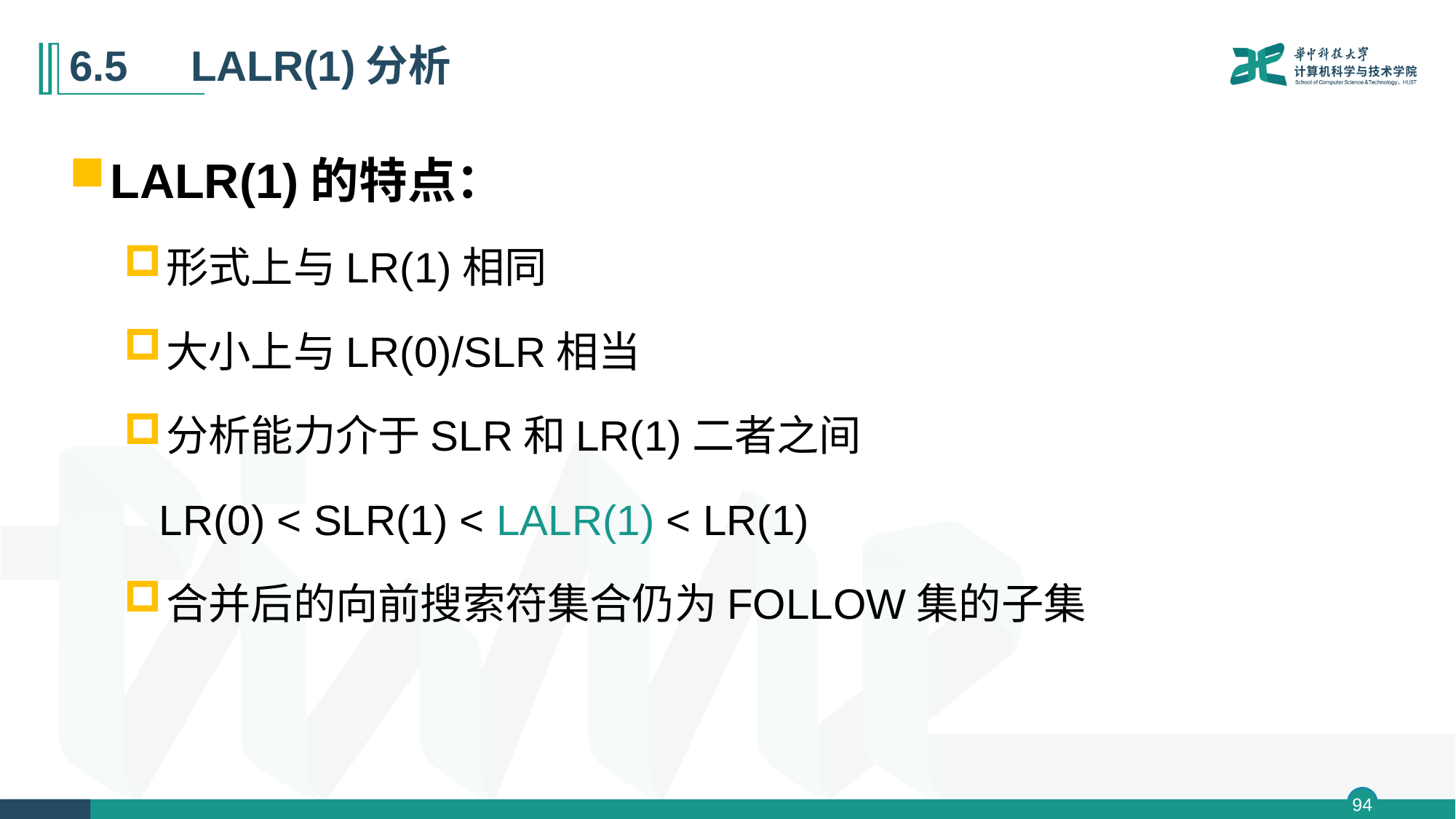

# 6.5　LALR(1)分析
LALR(1)的特点：
形式上与LR(1)相同
大小上与LR(0)/SLR相当
分析能力介于SLR和LR(1)二者之间
   LR(0) < SLR(1) < LALR(1) < LR(1)
合并后的向前搜索符集合仍为FOLLOW集的子集